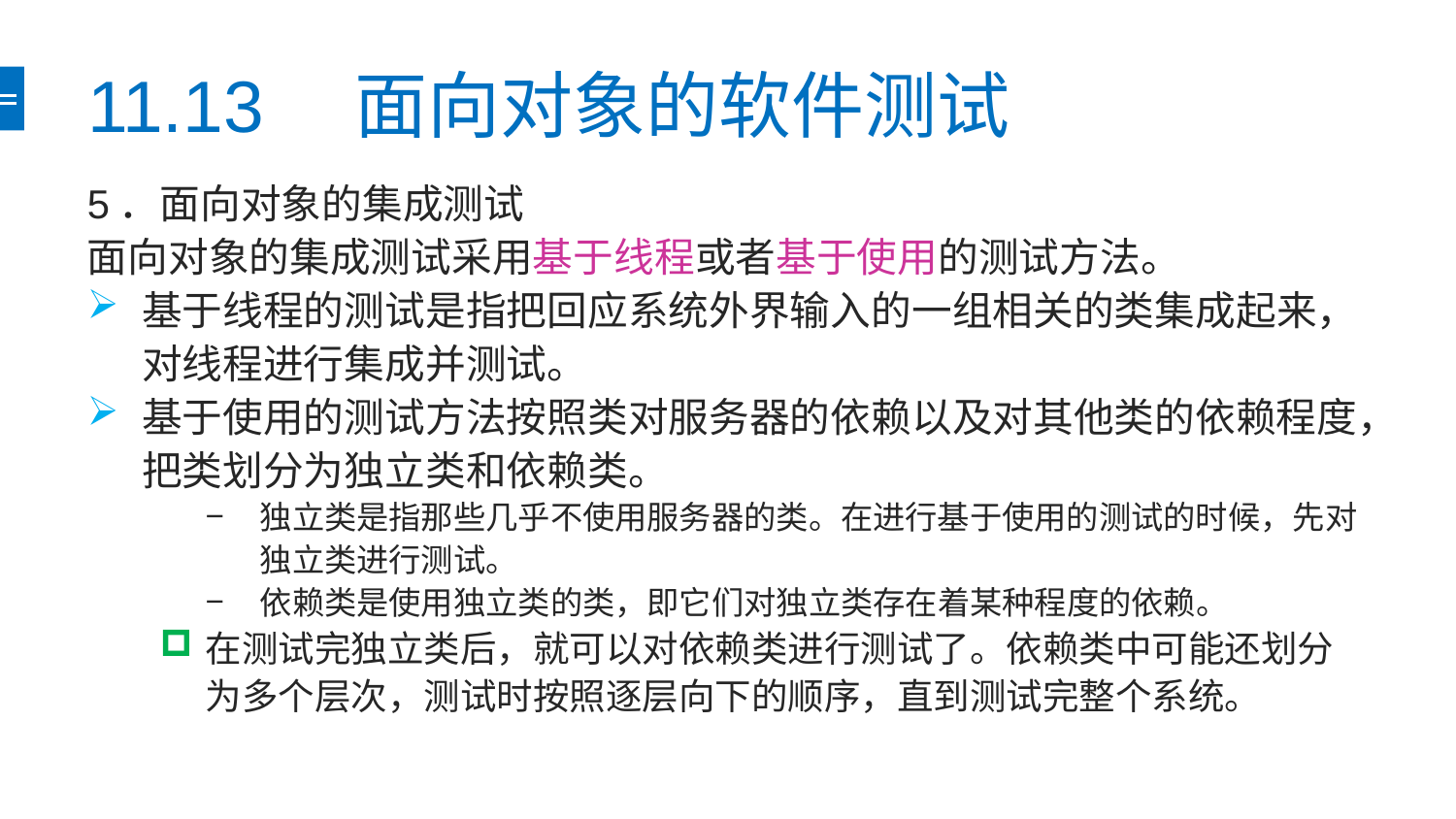

# 11.13　面向对象的软件测试
5．面向对象的集成测试
面向对象的集成测试采用基于线程或者基于使用的测试方法。
基于线程的测试是指把回应系统外界输入的一组相关的类集成起来，对线程进行集成并测试。
基于使用的测试方法按照类对服务器的依赖以及对其他类的依赖程度，把类划分为独立类和依赖类。
独立类是指那些几乎不使用服务器的类。在进行基于使用的测试的时候，先对独立类进行测试。
依赖类是使用独立类的类，即它们对独立类存在着某种程度的依赖。
在测试完独立类后，就可以对依赖类进行测试了。依赖类中可能还划分为多个层次，测试时按照逐层向下的顺序，直到测试完整个系统。